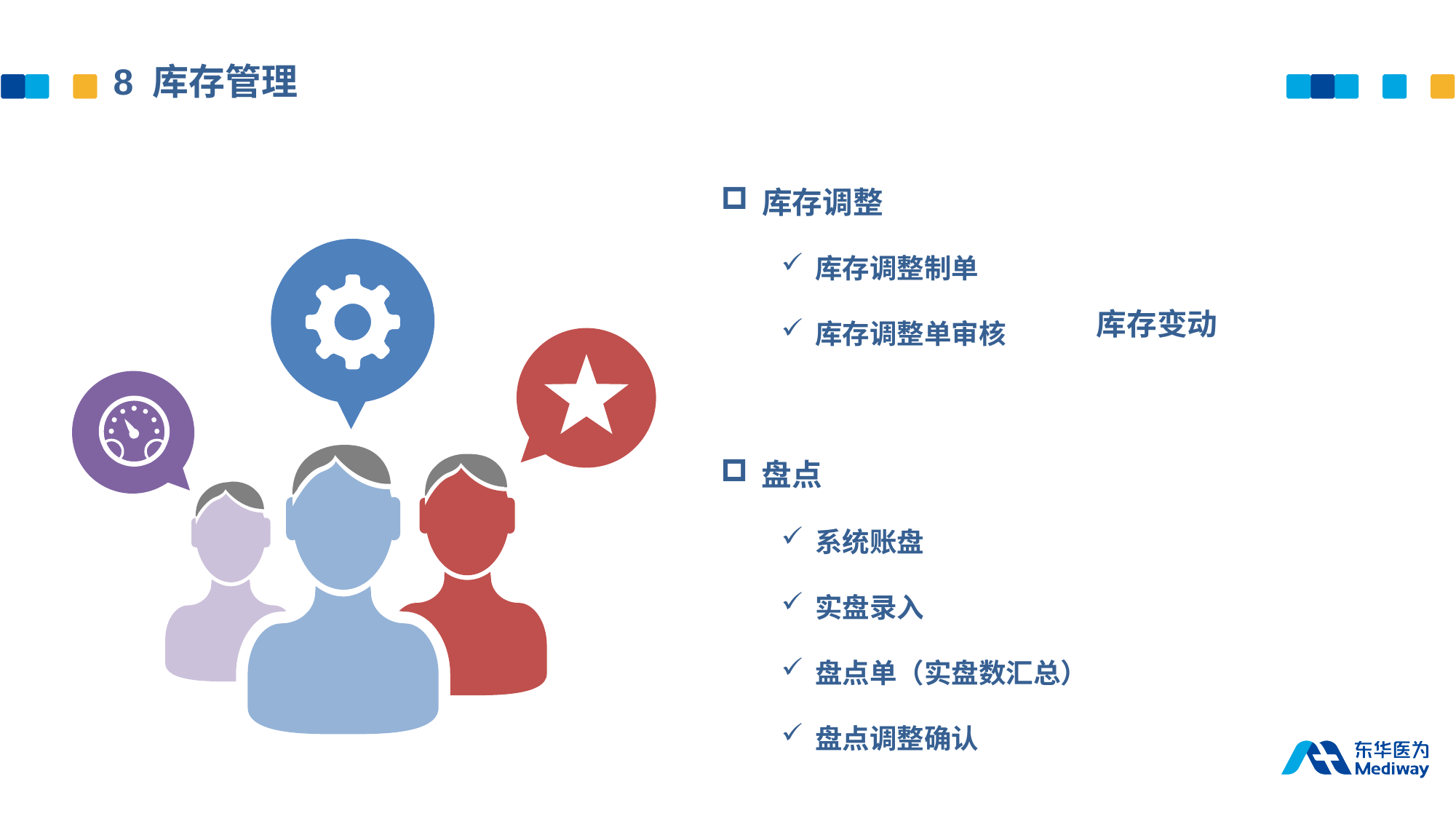

8 库存管理
库存调整
库存调整制单
库存调整单审核

 库存变动

盘点
系统账盘
实盘录入
盘点单（实盘数汇总）
盘点调整确认